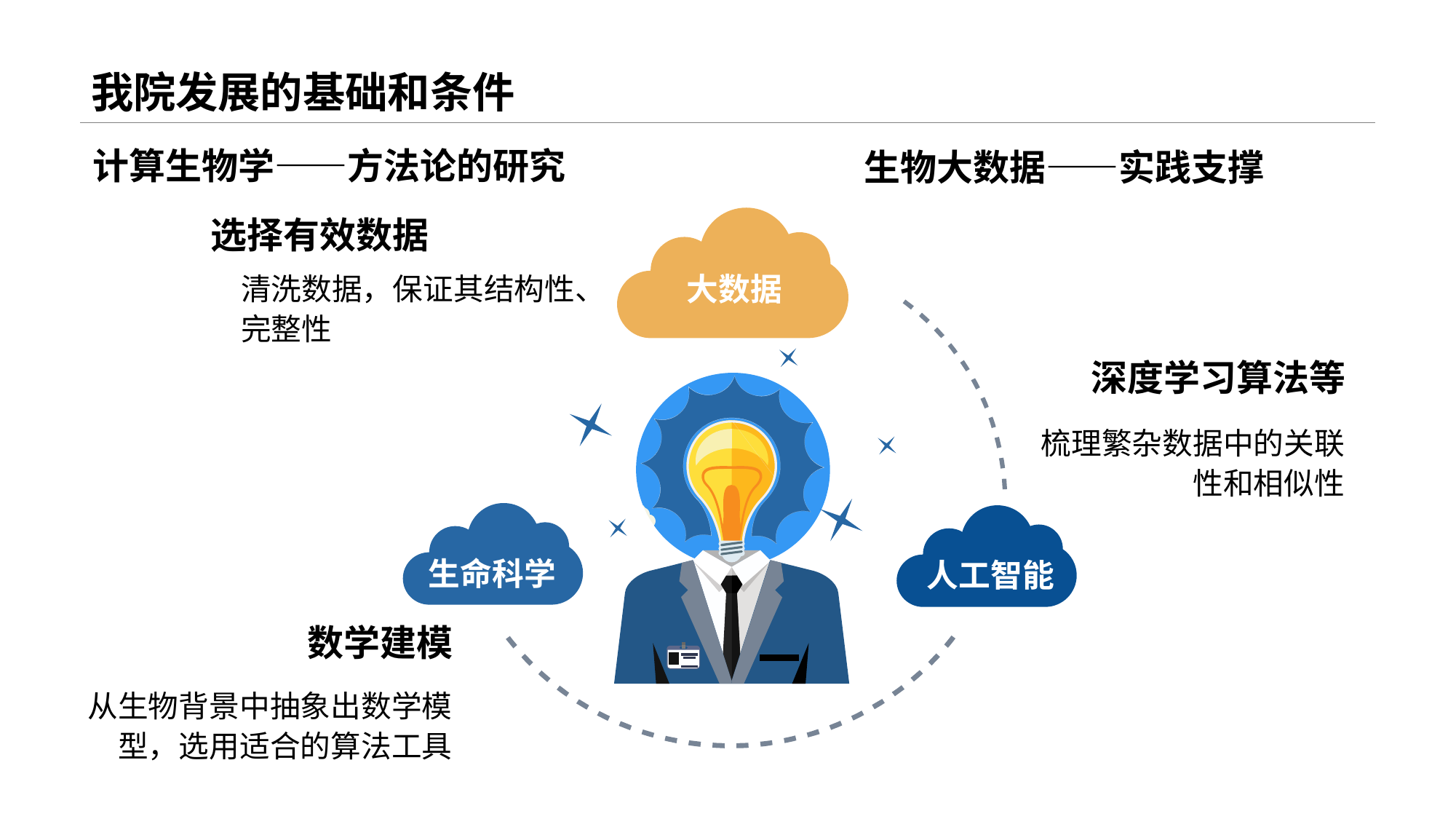

# 我院发展的基础和条件
计算生物学——方法论的研究
生物大数据——实践支撑

大数据

生命科学
人工智能

选择有效数据
清洗数据，保证其结构性、完整性
深度学习算法等
梳理繁杂数据中的关联性和相似性
数学建模
从生物背景中抽象出数学模型，选用适合的算法工具